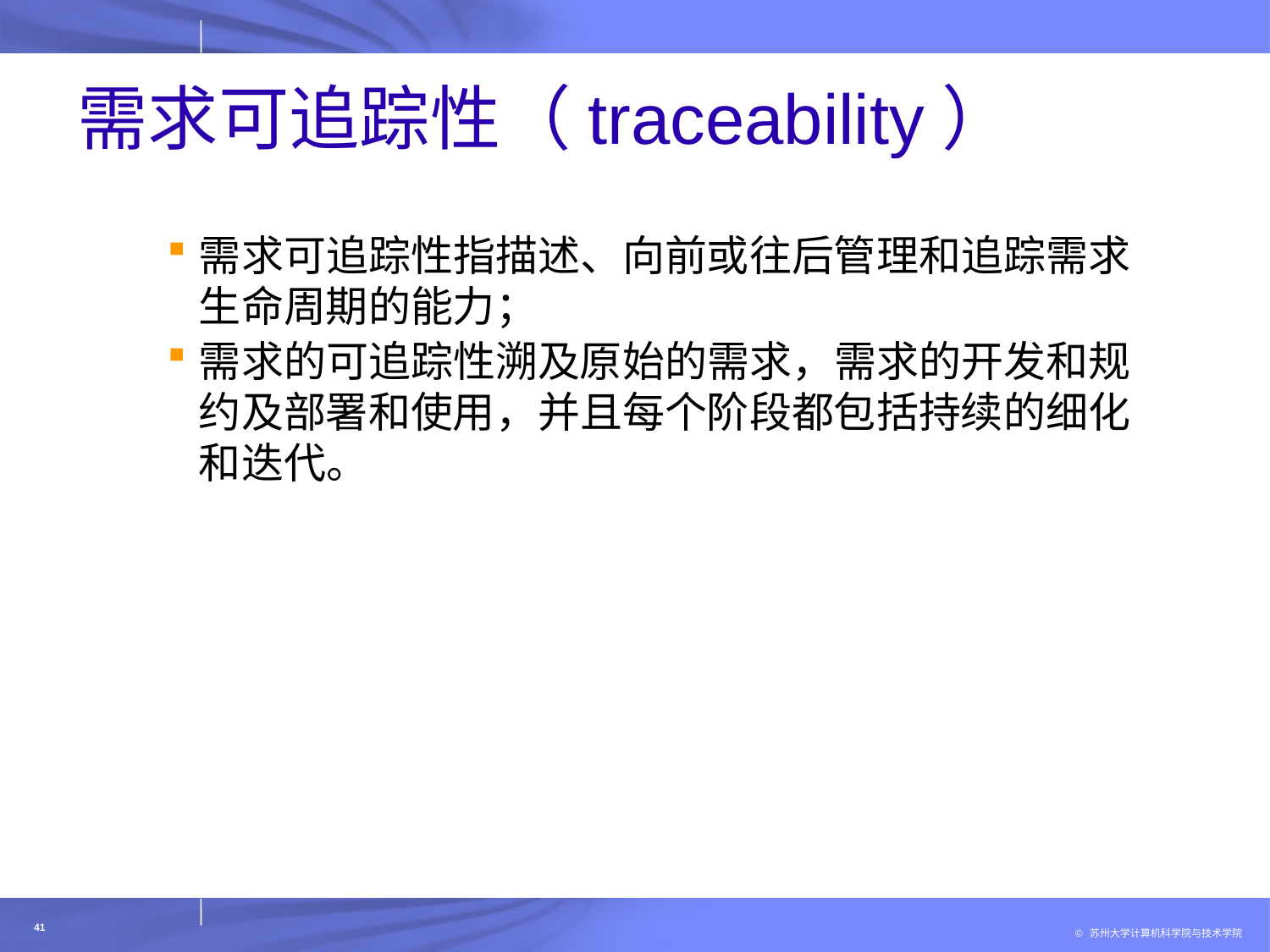

# 需求可追踪性（traceability）
需求可追踪性指描述、向前或往后管理和追踪需求生命周期的能力；
需求的可追踪性溯及原始的需求，需求的开发和规约及部署和使用，并且每个阶段都包括持续的细化和迭代。
41